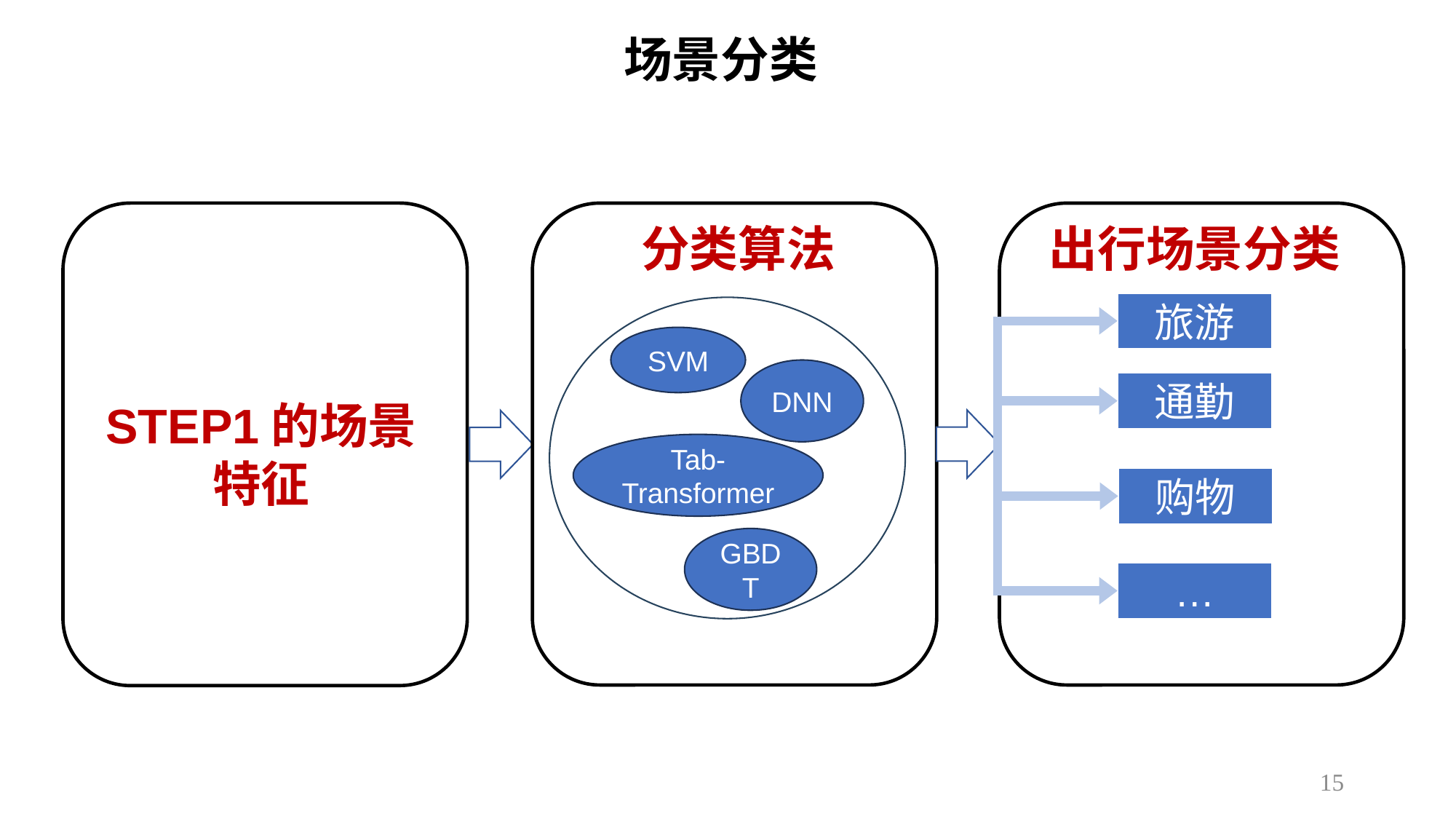

15
场景分类

分类算法
出行场景分类
旅游

SVM
DNN
通勤

STEP1的场景特征
Tab-Transformer
购物
GBDT
…